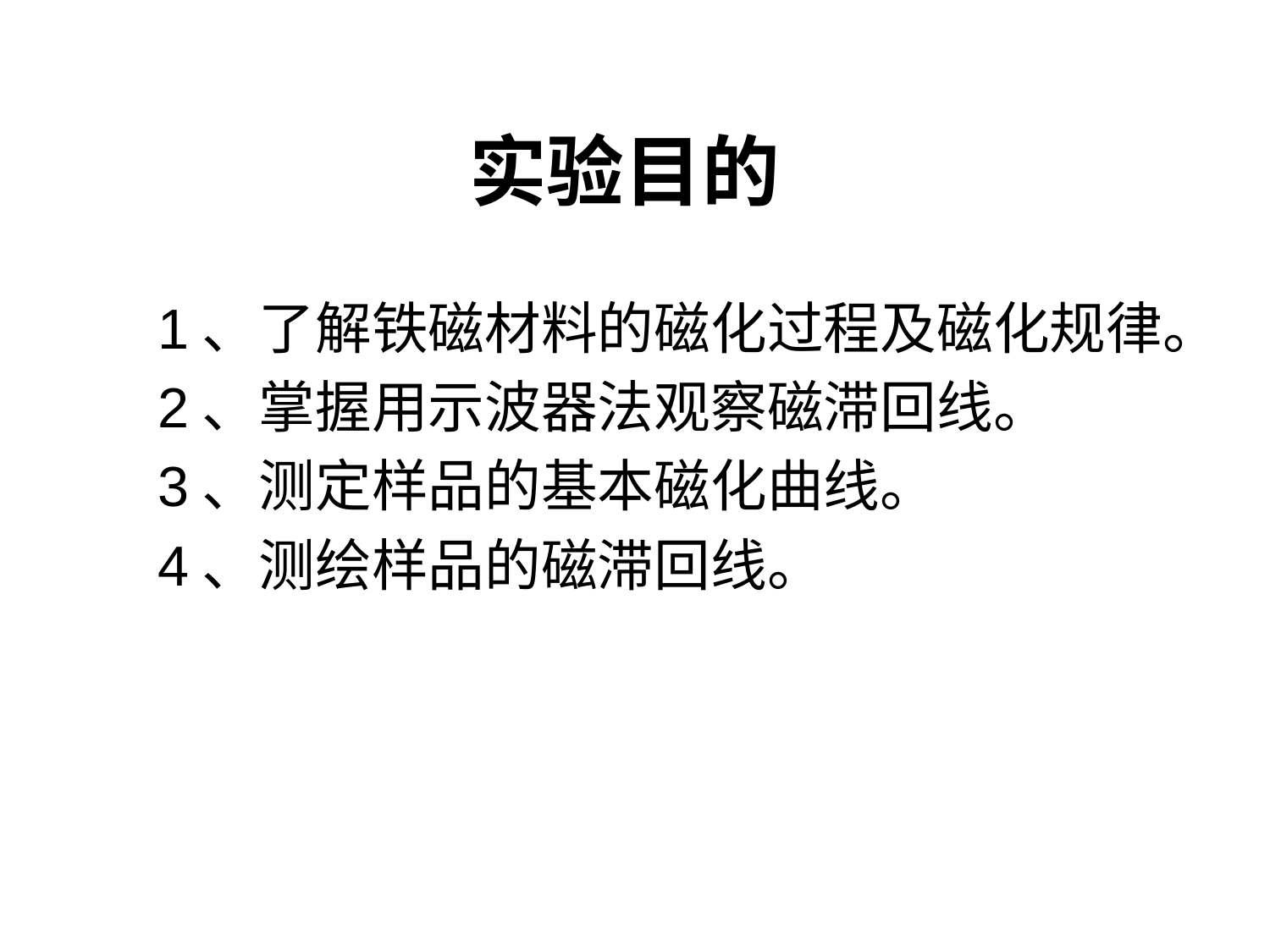

# 实验目的
1、了解铁磁材料的磁化过程及磁化规律。
2、掌握用示波器法观察磁滞回线。
3、测定样品的基本磁化曲线。
4、测绘样品的磁滞回线。